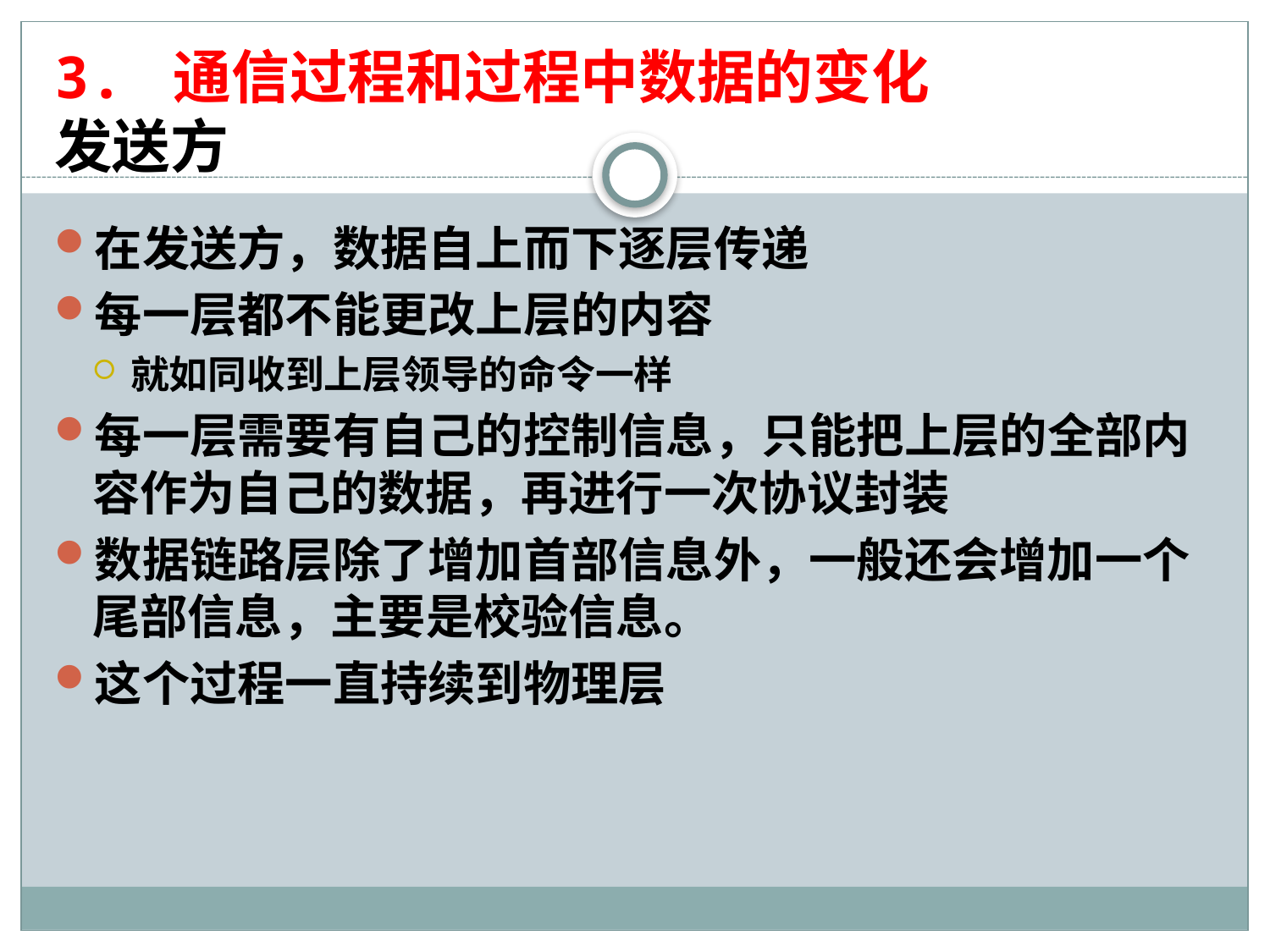

# 3. 通信过程和过程中数据的变化 发送方
在发送方，数据自上而下逐层传递
每一层都不能更改上层的内容
就如同收到上层领导的命令一样
每一层需要有自己的控制信息，只能把上层的全部内容作为自己的数据，再进行一次协议封装
数据链路层除了增加首部信息外，一般还会增加一个尾部信息，主要是校验信息。
这个过程一直持续到物理层